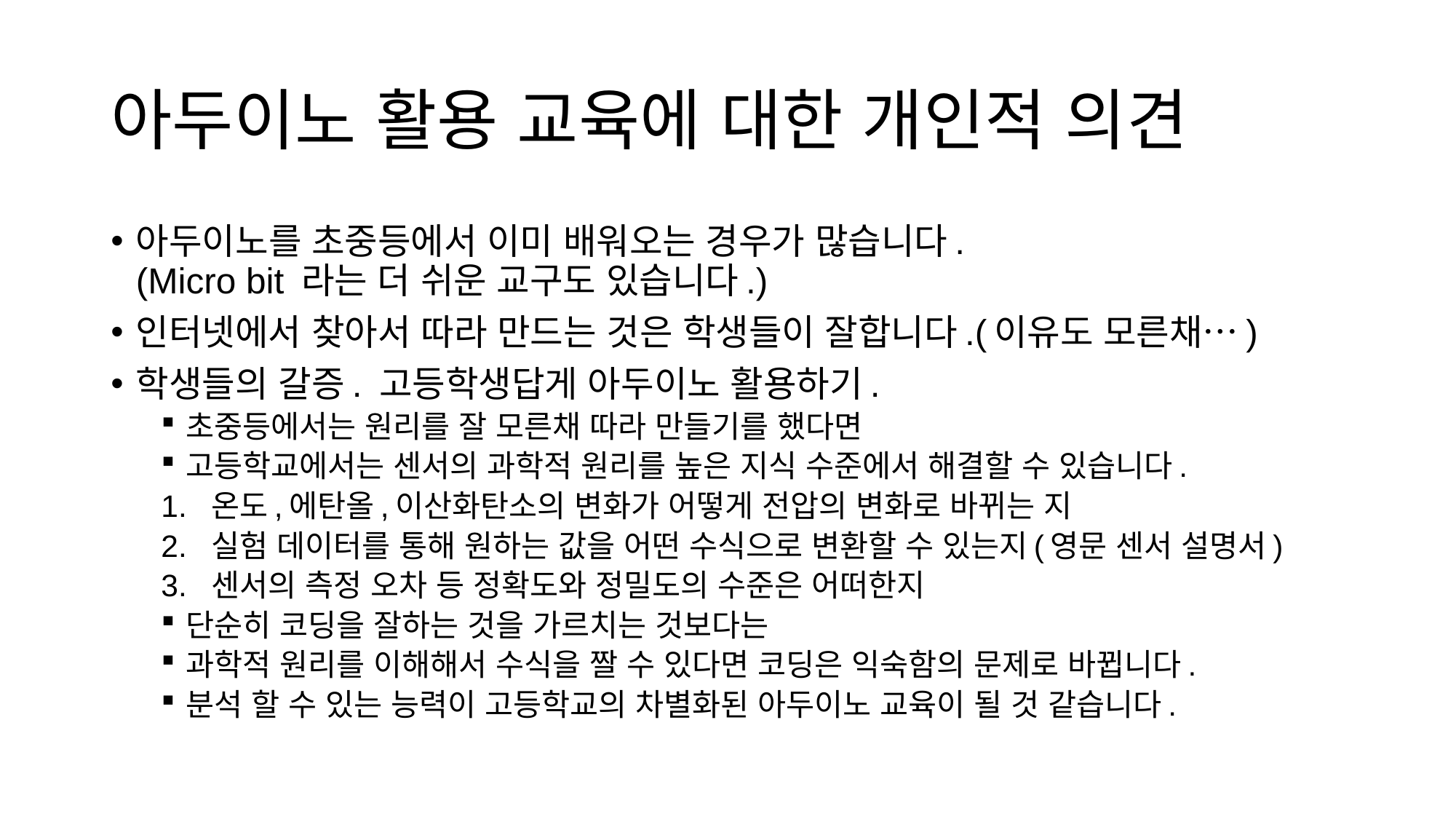

# 아두이노 활용 교육에 대한 개인적 의견
아두이노를 초중등에서 이미 배워오는 경우가 많습니다.
(Micro bit 라는 더 쉬운 교구도 있습니다.)
인터넷에서 찾아서 따라 만드는 것은 학생들이 잘합니다.(이유도 모른채…)
학생들의 갈증. 고등학생답게 아두이노 활용하기.
초중등에서는 원리를 잘 모른채 따라 만들기를 했다면
고등학교에서는 센서의 과학적 원리를 높은 지식 수준에서 해결할 수 있습니다.
온도,에탄올,이산화탄소의 변화가 어떻게 전압의 변화로 바뀌는 지
실험 데이터를 통해 원하는 값을 어떤 수식으로 변환할 수 있는지(영문 센서 설명서)
센서의 측정 오차 등 정확도와 정밀도의 수준은 어떠한지
단순히 코딩을 잘하는 것을 가르치는 것보다는
과학적 원리를 이해해서 수식을 짤 수 있다면 코딩은 익숙함의 문제로 바뀝니다.
분석 할 수 있는 능력이 고등학교의 차별화된 아두이노 교육이 될 것 같습니다.